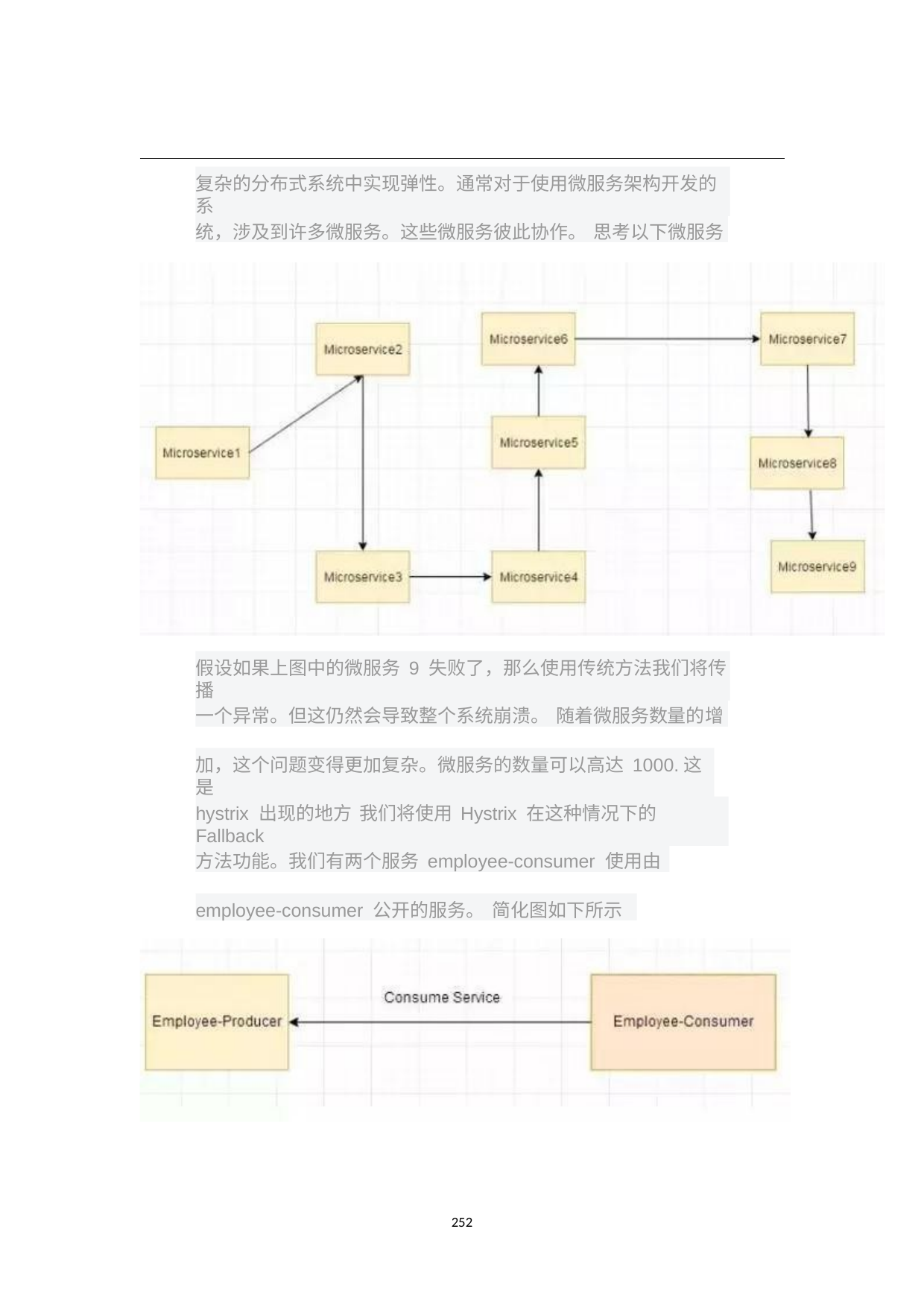

复杂的分布式系统中实现弹性。通常对于使用微服务架构开发的系
统，涉及到许多微服务。这些微服务彼此协作。 思考以下微服务

假设如果上图中的微服务 9 失败了，那么使用传统方法我们将传播
一个异常。但这仍然会导致整个系统崩溃。 随着微服务数量的增
加，这个问题变得更加复杂。微服务的数量可以高达 1000.这是
hystrix 出现的地方 我们将使用Hystrix 在这种情况下的Fallback
方法功能。我们有两个服务 employee-consumer 使用由
employee-consumer 公开的服务。 简化图如下所示

252